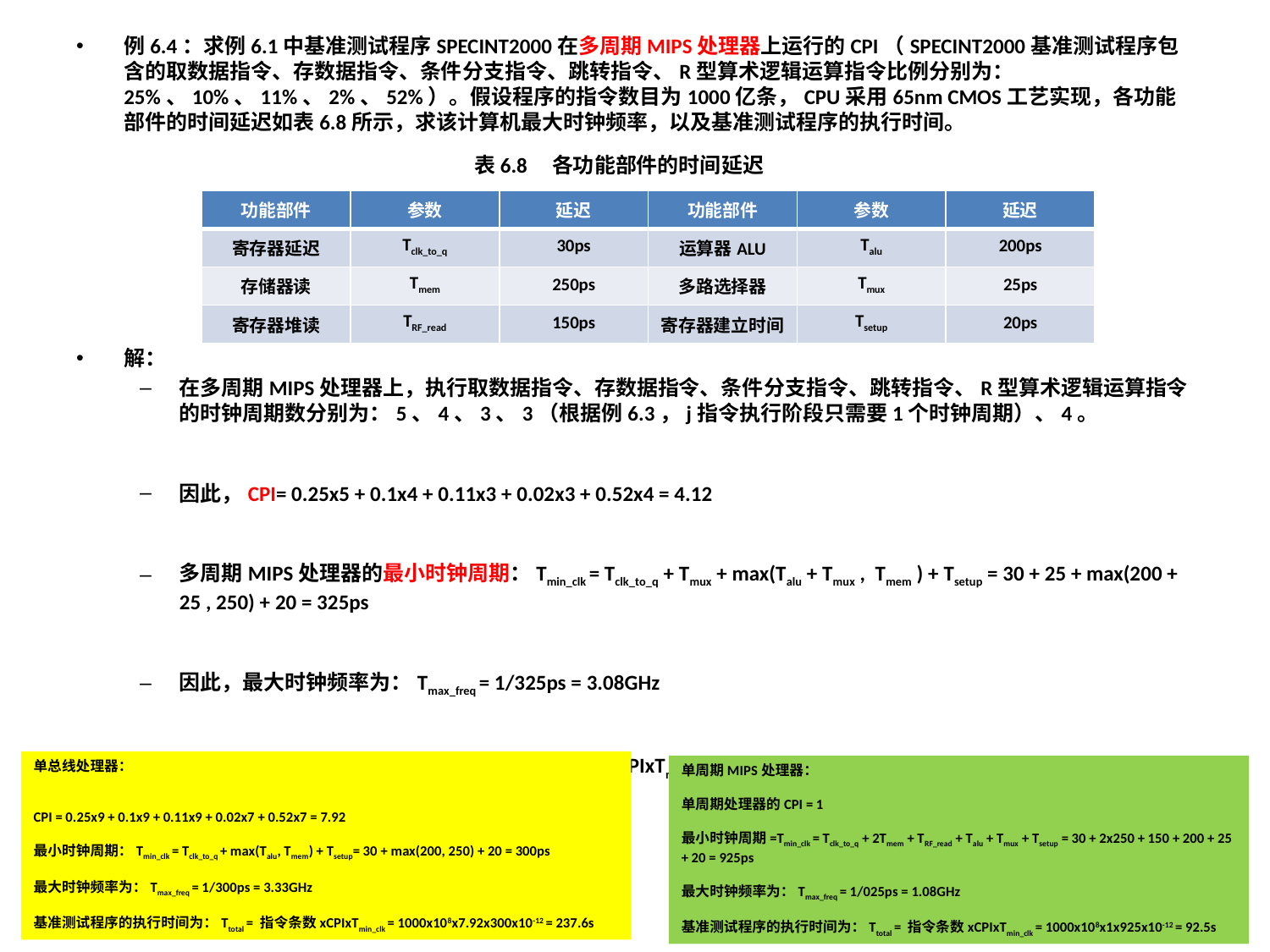

例6.4：求例6.1中基准测试程序SPECINT2000在多周期MIPS处理器上运行的CPI（SPECINT2000基准测试程序包含的取数据指令、存数据指令、条件分支指令、跳转指令、R型算术逻辑运算指令比例分别为：25%、10%、11%、2%、52%）。假设程序的指令数目为1000亿条，CPU采用65nm CMOS工艺实现，各功能部件的时间延迟如表6.8所示，求该计算机最大时钟频率，以及基准测试程序的执行时间。

解：
在多周期MIPS处理器上，执行取数据指令、存数据指令、条件分支指令、跳转指令、R型算术逻辑运算指令的时钟周期数分别为：5、4、3、3（根据例6.3，j指令执行阶段只需要1个时钟周期）、4。

因此，CPI= 0.25x5 + 0.1x4 + 0.11x3 + 0.02x3 + 0.52x4 = 4.12

多周期MIPS处理器的最小时钟周期：Tmin_clk = Tclk_to_q + Tmux + max(Talu + Tmux ,  Tmem ) + Tsetup = 30 + 25 + max(200 + 25 , 250) + 20 = 325ps

因此，最大时钟频率为：Tmax_freq = 1/325ps = 3.08GHz

基准测试程序的执行时间为：Ttotal = 指令条数xCPIxTmin_clk = 1000x108x4.12x325x10-12 = 133.9s

表6.8    各功能部件的时间延迟
| 功能部件 | 参数 | 延迟 | 功能部件 | 参数 | 延迟 |
| --- | --- | --- | --- | --- | --- |
| 寄存器延迟 | Tclk\_to\_q | 30ps | 运算器ALU | Talu | 200ps |
| 存储器读 | Tmem | 250ps | 多路选择器 | Tmux | 25ps |
| 寄存器堆读 | TRF\_read | 150ps | 寄存器建立时间 | Tsetup | 20ps |
单总线处理器：

CPI = 0.25x9 + 0.1x9 + 0.11x9 + 0.02x7 + 0.52x7 = 7.92

最小时钟周期：Tmin_clk = Tclk_to_q + max(Talu, Tmem) + Tsetup= 30 + max(200, 250) + 20 = 300ps

最大时钟频率为：Tmax_freq = 1/300ps = 3.33GHz

基准测试程序的执行时间为：Ttotal = 指令条数xCPIxTmin_clk = 1000x108x7.92x300x10-12 = 237.6s
单周期MIPS处理器：

单周期处理器的CPI = 1

最小时钟周期=Tmin_clk = Tclk_to_q + 2Tmem + TRF_read + Talu + Tmux + Tsetup = 30 + 2x250 + 150 + 200 + 25 + 20 = 925ps

最大时钟频率为：Tmax_freq = 1/025ps = 1.08GHz

基准测试程序的执行时间为：Ttotal = 指令条数xCPIxTmin_clk = 1000x108x1x925x10-12 = 92.5s